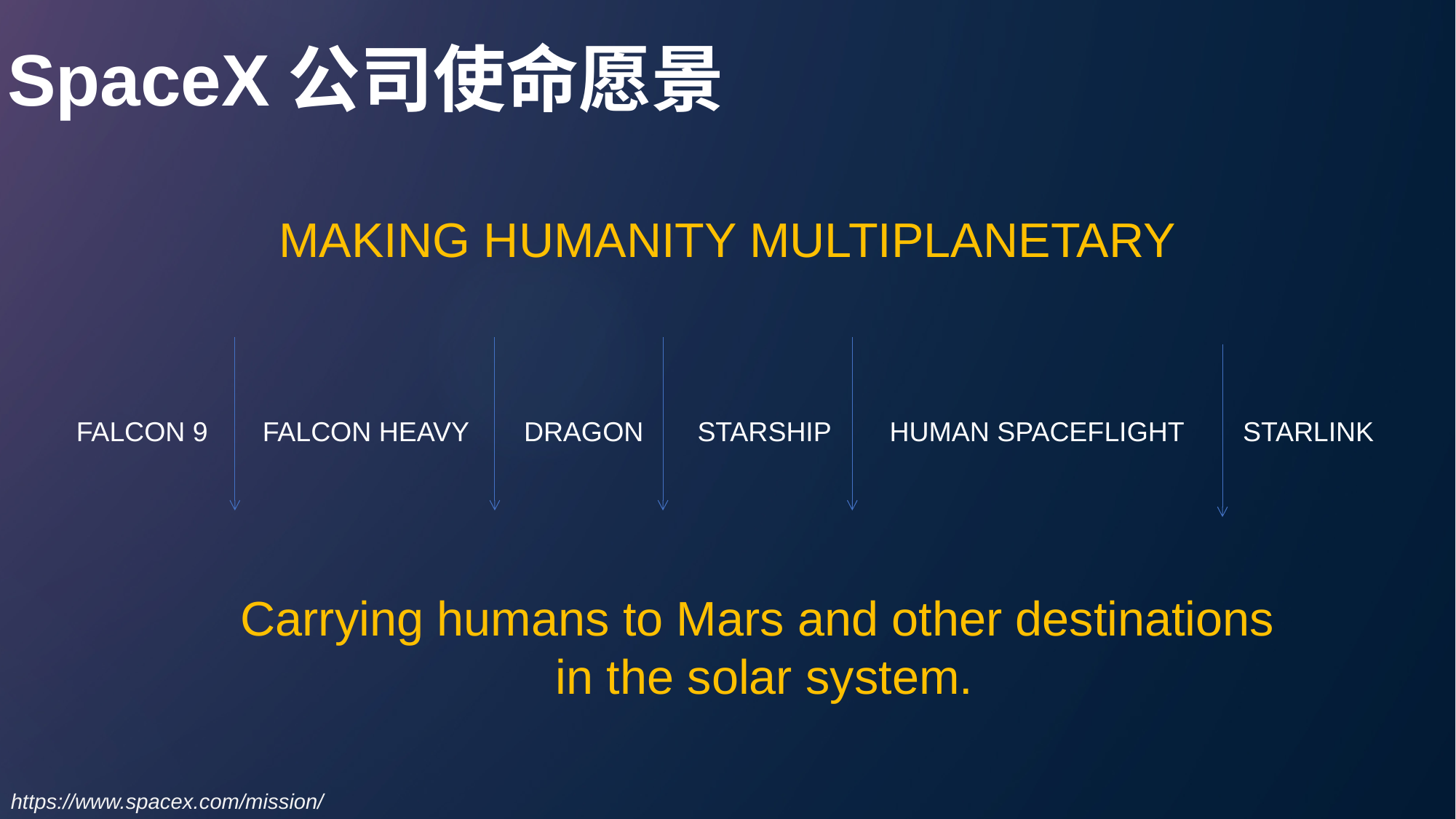

SpaceX公司使命愿景
MAKING HUMANITY MULTIPLANETARY
FALCON 9
FALCON HEAVY
STARSHIP
DRAGON
HUMAN SPACEFLIGHT
STARLINK
Carrying humans to Mars and other destinations
in the solar system.
https://www.spacex.com/mission/